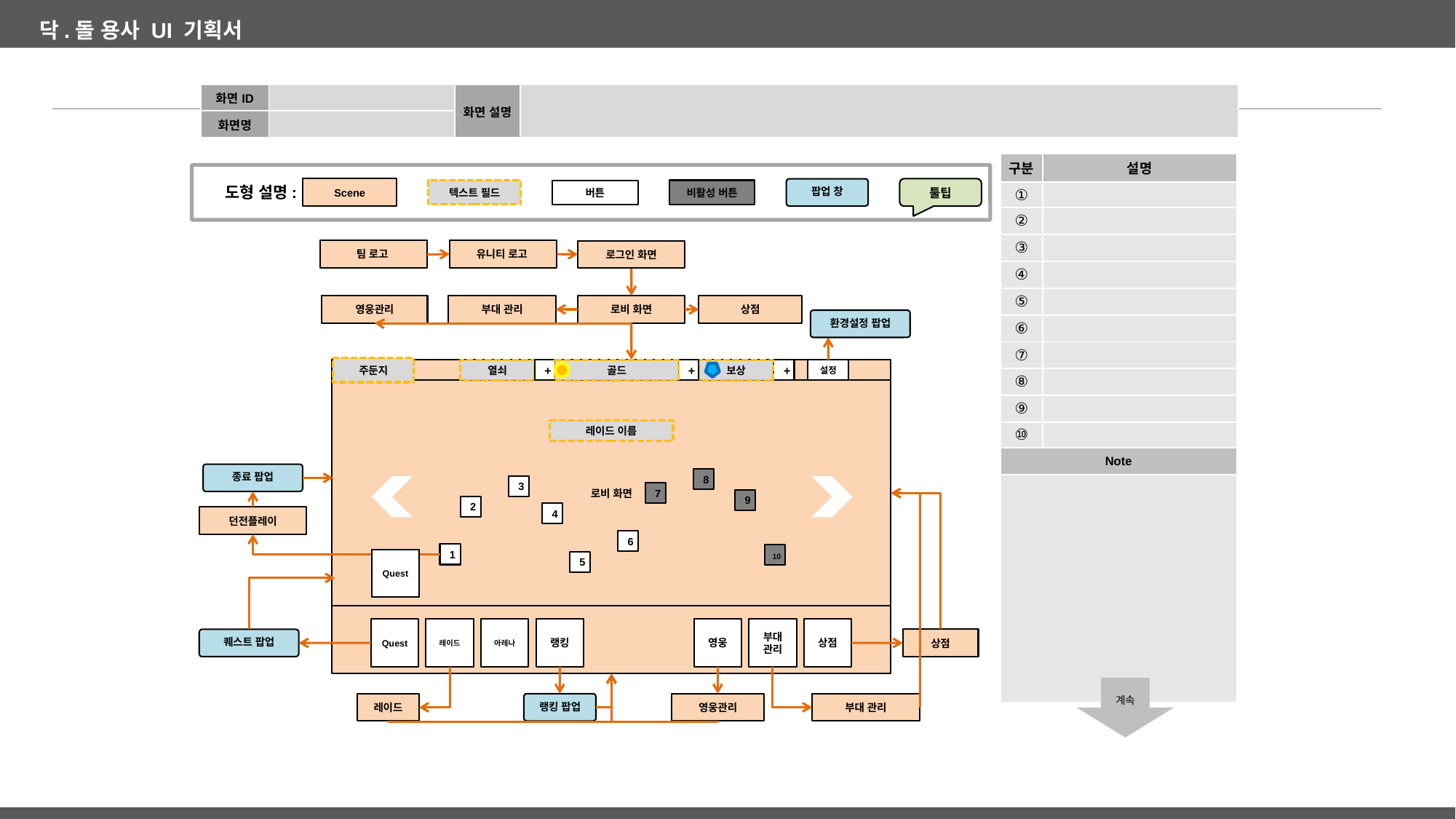

| 화면ID |  | 화면 설명 |  |
| --- | --- | --- | --- |
| 화면명 |  |  |  |
| 구분 | 설명 |
| --- | --- |
| ① |  |
| ② |  |
| ③ |  |
| ④ |  |
| ⑤ |  |
| ⑥ |  |
| ⑦ |  |
| ⑧ |  |
| ⑨ |  |
| ⑩ |  |
| Note |  |
|  |  |

도형 설명:
Scene
툴팁
팝업 창
비활성 버튼
텍스트 필드
버튼
팀 로고
유니티 로고
로그인 화면
영웅관리
부대 관리
로비 화면
상점
환경설정 팝업
주둔지
+
로비 화면
열쇠
+
+
설정
골드
보상

로비 화면
레이드 이름
종료 팝업
8
3

7
9
2
4
던전플레이
6
1

10
Quest
5
Quest
레이드
아레나
랭킹
영웅
부대
관리
상점
퀘스트 팝업
상점
레이드
랭킹 팝업
영웅관리
부대 관리
계속